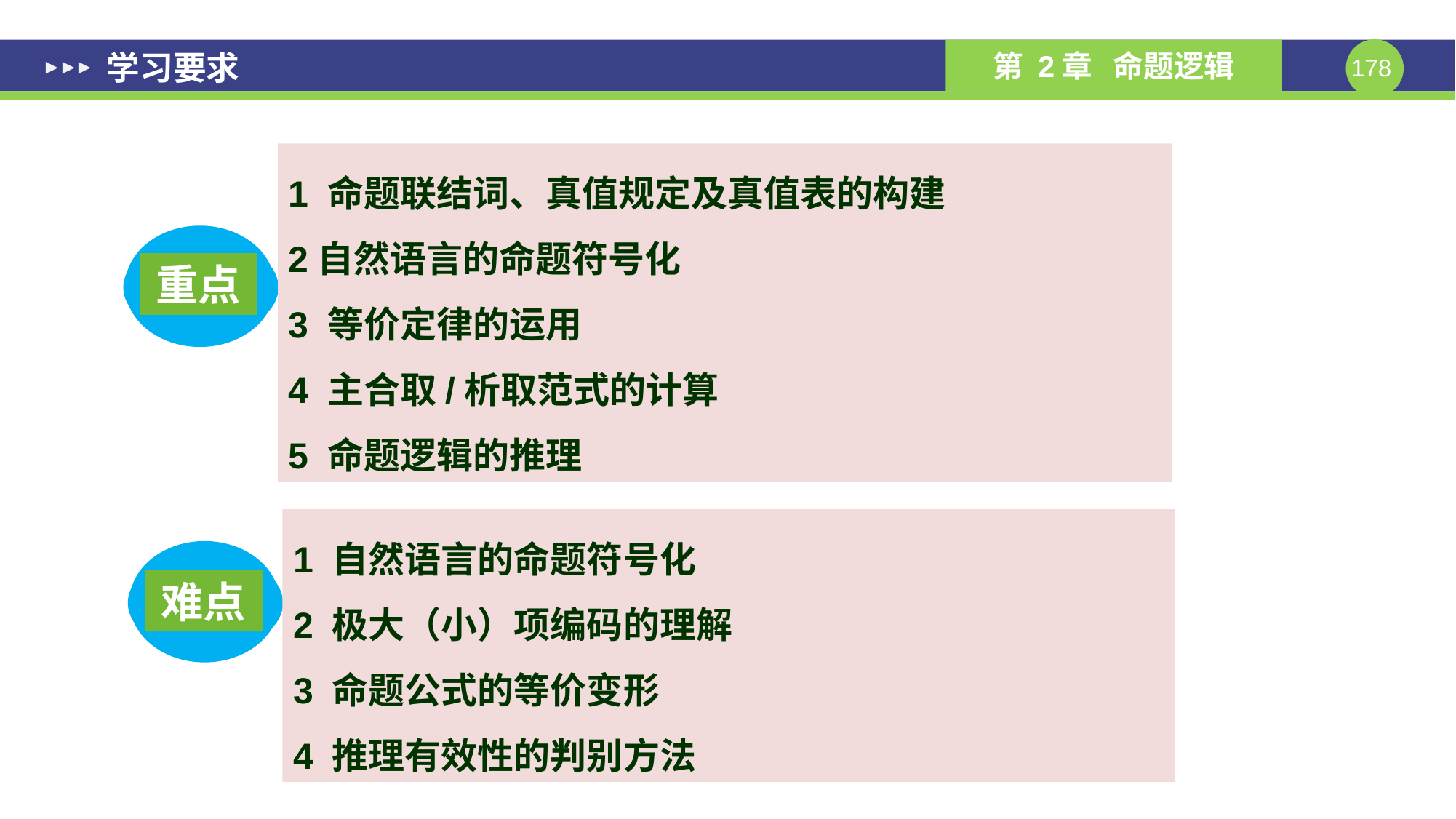

学习要求
1 命题联结词、真值规定及真值表的构建
2自然语言的命题符号化
3 等价定律的运用
4 主合取/析取范式的计算
5 命题逻辑的推理

重点
1 自然语言的命题符号化
2 极大（小）项编码的理解
3 命题公式的等价变形
4 推理有效性的判别方法

难点